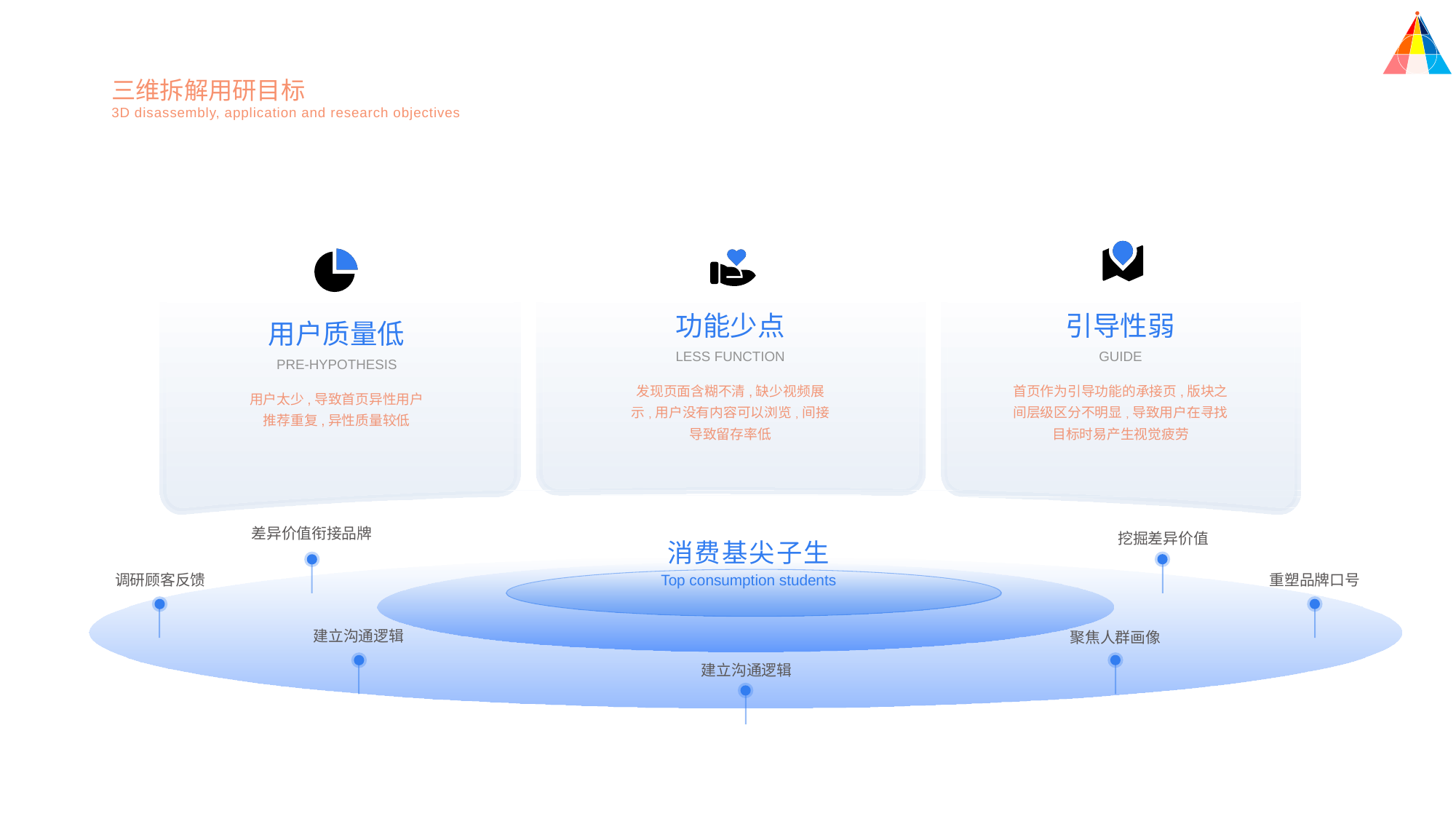

三维拆解用研目标
3D disassembly, application and research objectives

功能少点
引导性弱
用户质量低
LESS FUNCTION
GUIDE
PRE-HYPOTHESIS
发现页面含糊不清,缺少视频展示,用户没有内容可以浏览,间接导致留存率低
首页作为引导功能的承接页,版块之间层级区分不明显,导致用户在寻找目标时易产生视觉疲劳
用户太少,导致首页异性用户推荐重复,异性质量较低
差异价值衔接品牌
挖掘差异价值
消费基尖子生

重塑品牌口号
调研顾客反馈
Top consumption students

建立沟通逻辑
聚焦人群画像

建立沟通逻辑